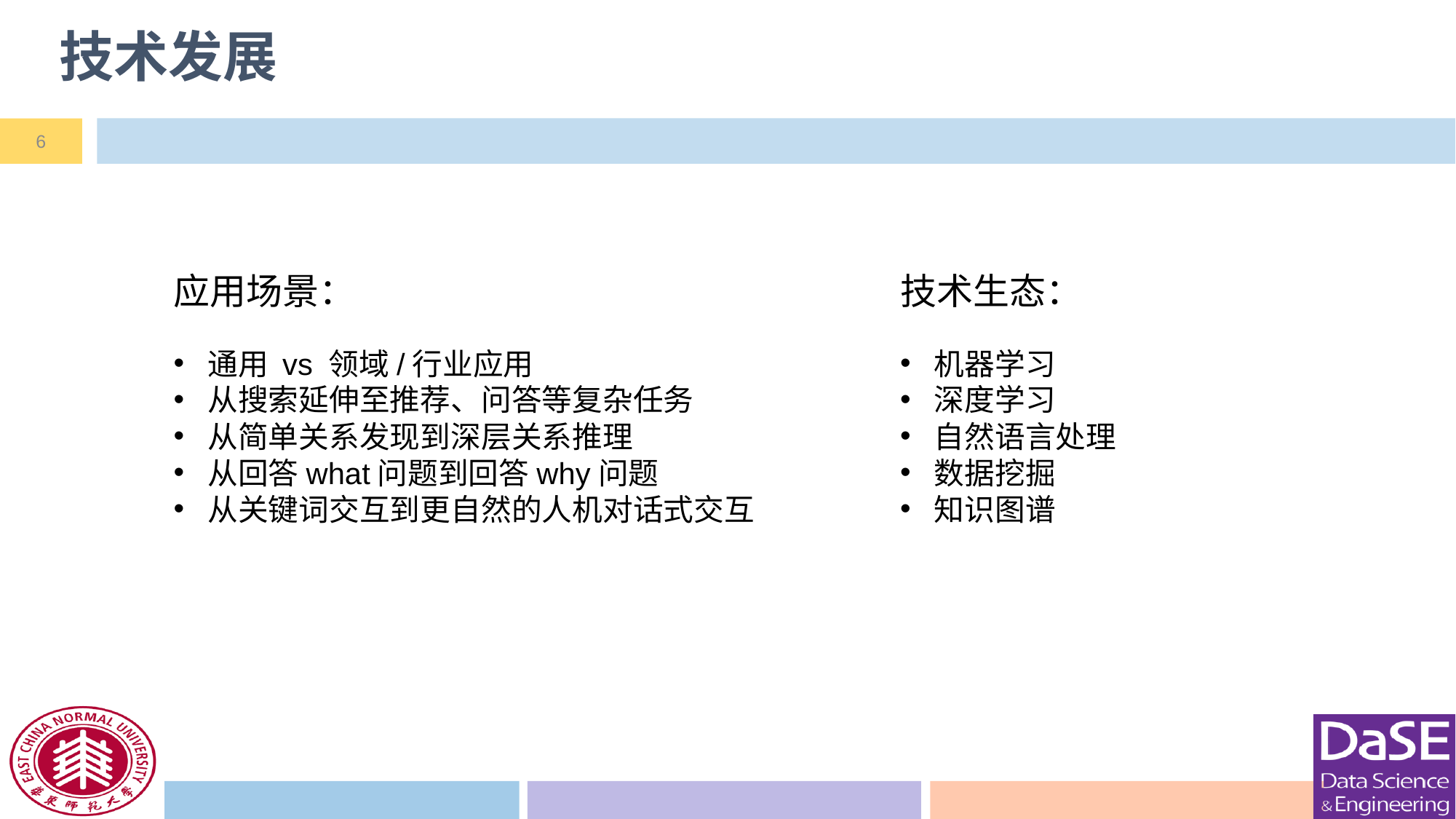

# 技术发展
6
应用场景：

通用 vs 领域/行业应用
从搜索延伸至推荐、问答等复杂任务
从简单关系发现到深层关系推理
从回答what问题到回答why问题
从关键词交互到更自然的人机对话式交互
技术生态：

机器学习
深度学习
自然语言处理
数据挖掘
知识图谱